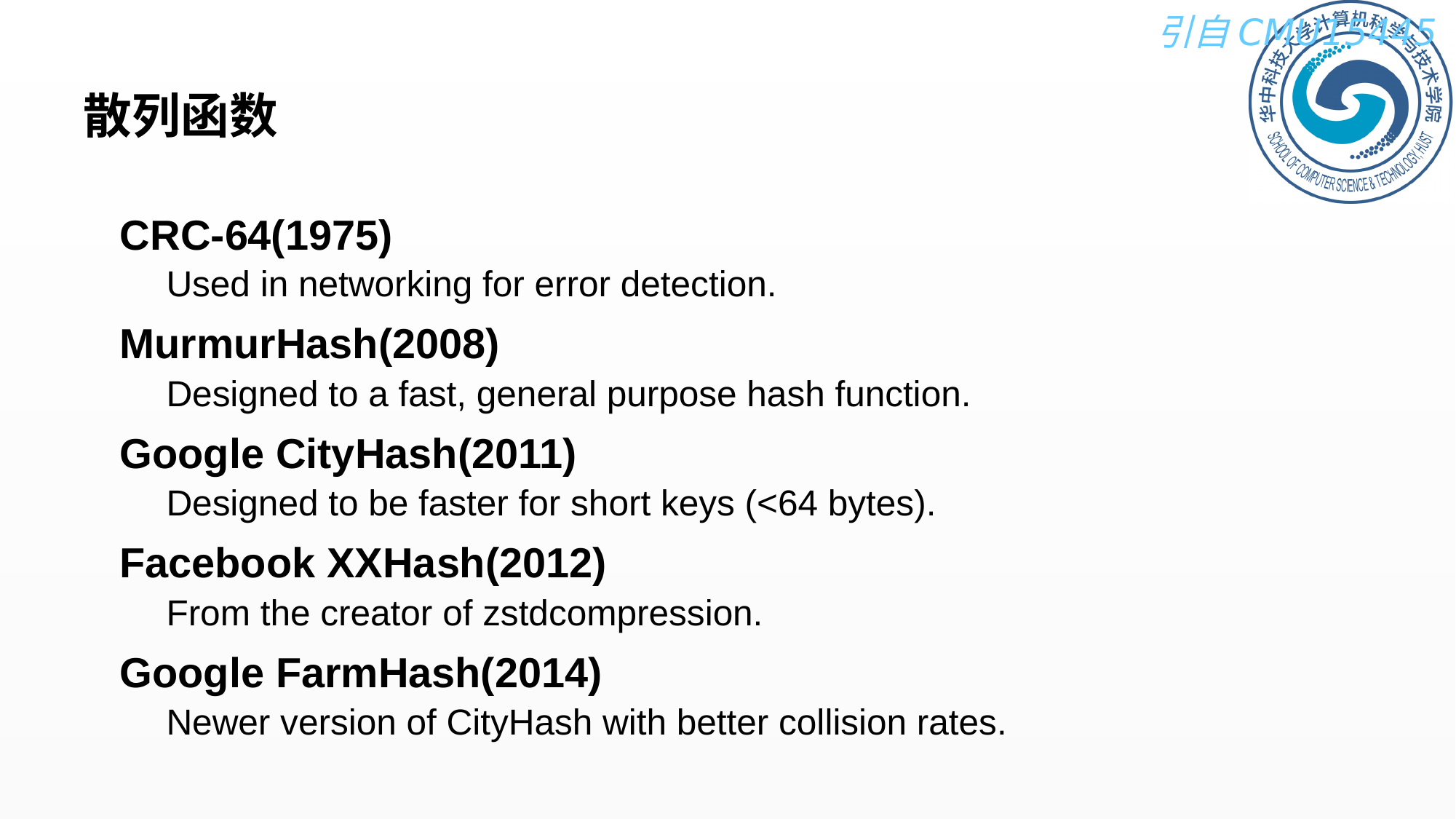

# 散列函数
CRC-64(1975)
Used in networking for error detection.
MurmurHash(2008)
Designed to a fast, general purpose hash function.
Google CityHash(2011)
Designed to be faster for short keys (<64 bytes).
Facebook XXHash(2012)
From the creator of zstdcompression.
Google FarmHash(2014)
Newer version of CityHash with better collision rates.

116